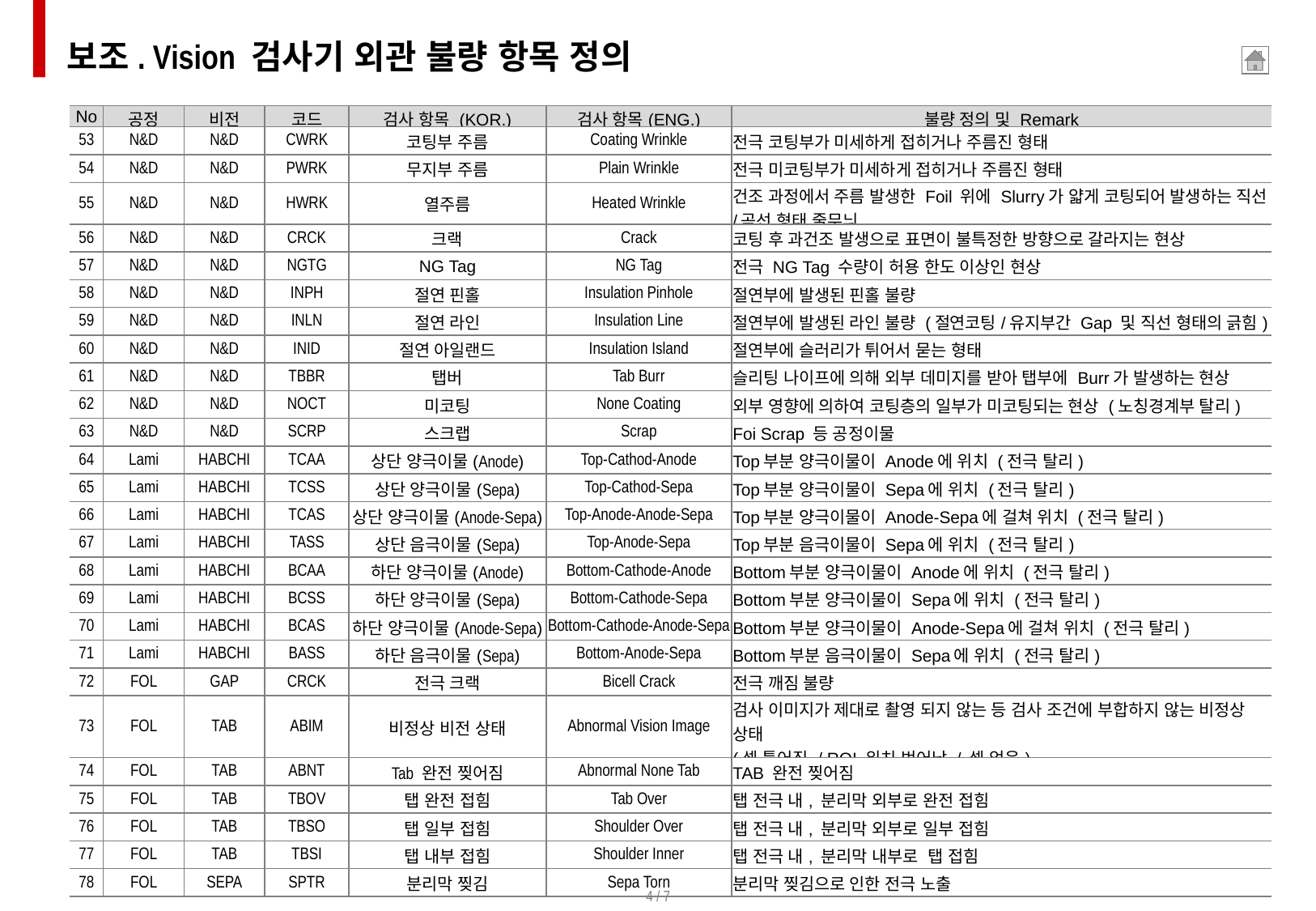

보조. Vision 검사기 외관 불량 항목 정의

| No | 공정 | 비전 | 코드 | 검사 항목 (KOR.) | 검사 항목(ENG.) | 불량 정의 및 Remark |
| --- | --- | --- | --- | --- | --- | --- |
| 53 | N&D | N&D | CWRK | 코팅부 주름 | Coating Wrinkle | 전극 코팅부가 미세하게 접히거나 주름진 형태 |
| 54 | N&D | N&D | PWRK | 무지부 주름 | Plain Wrinkle | 전극 미코팅부가 미세하게 접히거나 주름진 형태 |
| 55 | N&D | N&D | HWRK | 열주름 | Heated Wrinkle | 건조 과정에서 주름 발생한 Foil 위에 Slurry가 얇게 코팅되어 발생하는 직선/곡선 형태 줄무늬 |
| 56 | N&D | N&D | CRCK | 크랙 | Crack | 코팅 후 과건조 발생으로 표면이 불특정한 방향으로 갈라지는 현상 |
| 57 | N&D | N&D | NGTG | NG Tag | NG Tag | 전극 NG Tag 수량이 허용 한도 이상인 현상 |
| 58 | N&D | N&D | INPH | 절연 핀홀 | Insulation Pinhole | 절연부에 발생된 핀홀 불량 |
| 59 | N&D | N&D | INLN | 절연 라인 | Insulation Line | 절연부에 발생된 라인 불량 (절연코팅/유지부간 Gap 및 직선 형태의 긁힘) |
| 60 | N&D | N&D | INID | 절연 아일랜드 | Insulation Island | 절연부에 슬러리가 튀어서 묻는 형태 |
| 61 | N&D | N&D | TBBR | 탭버 | Tab Burr | 슬리팅 나이프에 의해 외부 데미지를 받아 탭부에 Burr가 발생하는 현상 |
| 62 | N&D | N&D | NOCT | 미코팅 | None Coating | 외부 영향에 의하여 코팅층의 일부가 미코팅되는 현상 (노칭경계부 탈리) |
| 63 | N&D | N&D | SCRP | 스크랩 | Scrap | Foi Scrap 등 공정이물 |
| 64 | Lami | HABCHI | TCAA | 상단 양극이물(Anode) | Top-Cathod-Anode | Top부분 양극이물이 Anode에 위치 (전극 탈리) |
| 65 | Lami | HABCHI | TCSS | 상단 양극이물(Sepa) | Top-Cathod-Sepa | Top부분 양극이물이 Sepa에 위치 (전극 탈리) |
| 66 | Lami | HABCHI | TCAS | 상단 양극이물(Anode-Sepa) | Top-Anode-Anode-Sepa | Top부분 양극이물이 Anode-Sepa에 걸쳐 위치 (전극 탈리) |
| 67 | Lami | HABCHI | TASS | 상단 음극이물(Sepa) | Top-Anode-Sepa | Top부분 음극이물이 Sepa에 위치 (전극 탈리) |
| 68 | Lami | HABCHI | BCAA | 하단 양극이물(Anode) | Bottom-Cathode-Anode | Bottom부분 양극이물이 Anode에 위치 (전극 탈리) |
| 69 | Lami | HABCHI | BCSS | 하단 양극이물(Sepa) | Bottom-Cathode-Sepa | Bottom부분 양극이물이 Sepa에 위치 (전극 탈리) |
| 70 | Lami | HABCHI | BCAS | 하단 양극이물(Anode-Sepa) | Bottom-Cathode-Anode-Sepa | Bottom부분 양극이물이 Anode-Sepa에 걸쳐 위치 (전극 탈리) |
| 71 | Lami | HABCHI | BASS | 하단 음극이물(Sepa) | Bottom-Anode-Sepa | Bottom부분 음극이물이 Sepa에 위치 (전극 탈리) |
| 72 | FOL | GAP | CRCK | 전극 크랙 | Bicell Crack | 전극 깨짐 불량 |
| 73 | FOL | TAB | ABIM | 비정상 비전 상태 | Abnormal Vision Image | 검사 이미지가 제대로 촬영 되지 않는 등 검사 조건에 부합하지 않는 비정상 상태 (셀 틀어짐 / ROI 위치 벗어남 / 셀 없음) |
| 74 | FOL | TAB | ABNT | Tab 완전 찢어짐 | Abnormal None Tab | TAB 완전 찢어짐 |
| 75 | FOL | TAB | TBOV | 탭 완전 접힘 | Tab Over | 탭 전극 내, 분리막 외부로 완전 접힘 |
| 76 | FOL | TAB | TBSO | 탭 일부 접힘 | Shoulder Over | 탭 전극 내, 분리막 외부로 일부 접힘 |
| 77 | FOL | TAB | TBSI | 탭 내부 접힘 | Shoulder Inner | 탭 전극 내, 분리막 내부로 탭 접힘 |
| 78 | FOL | SEPA | SPTR | 분리막 찢김 | Sepa Torn | 분리막 찢김으로 인한 전극 노출 |
4 / 7